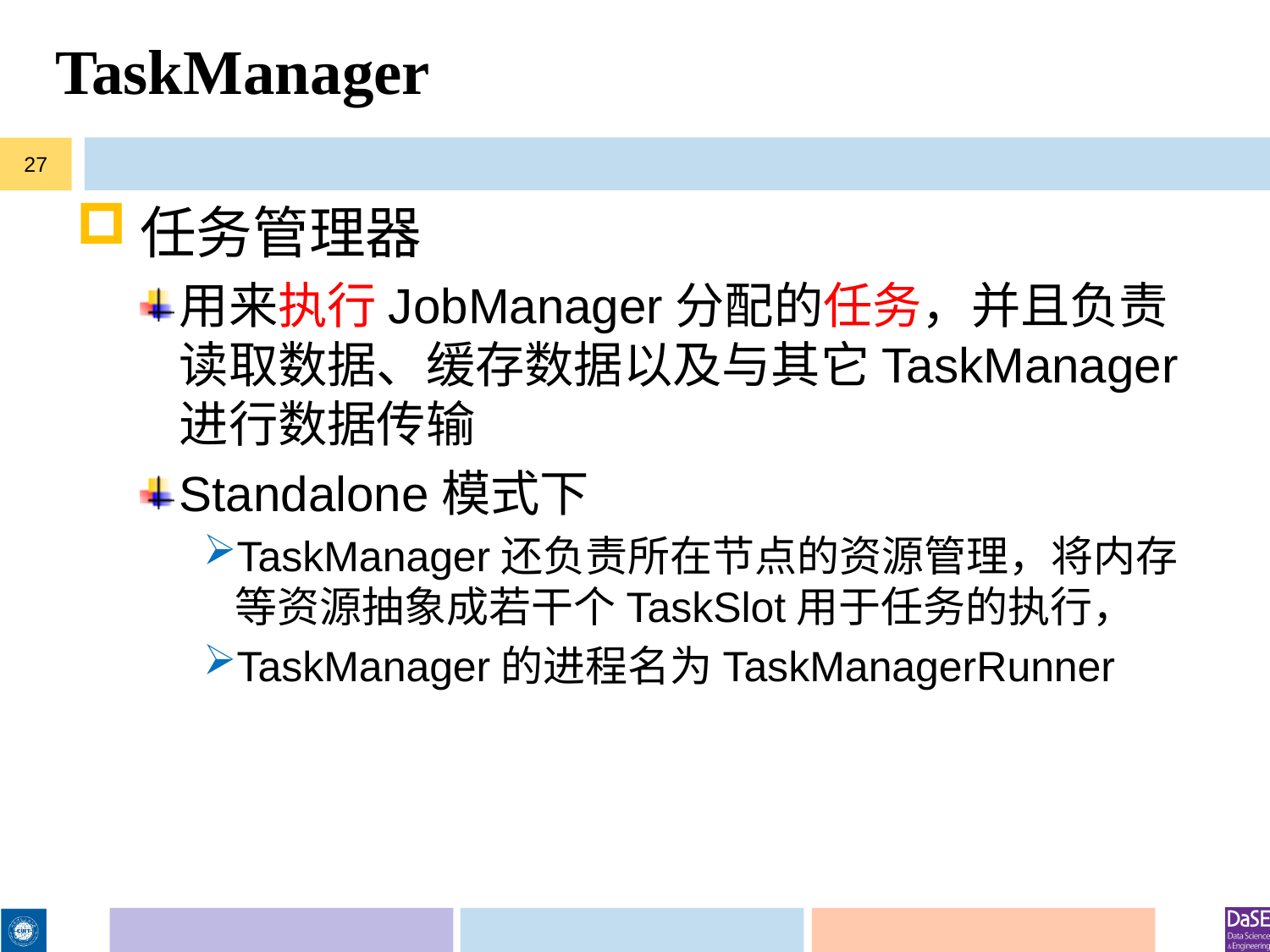

# TaskManager
27
任务管理器
用来执行JobManager分配的任务，并且负责读取数据、缓存数据以及与其它TaskManager进行数据传输
Standalone模式下
TaskManager还负责所在节点的资源管理，将内存等资源抽象成若干个TaskSlot用于任务的执行，
TaskManager的进程名为TaskManagerRunner